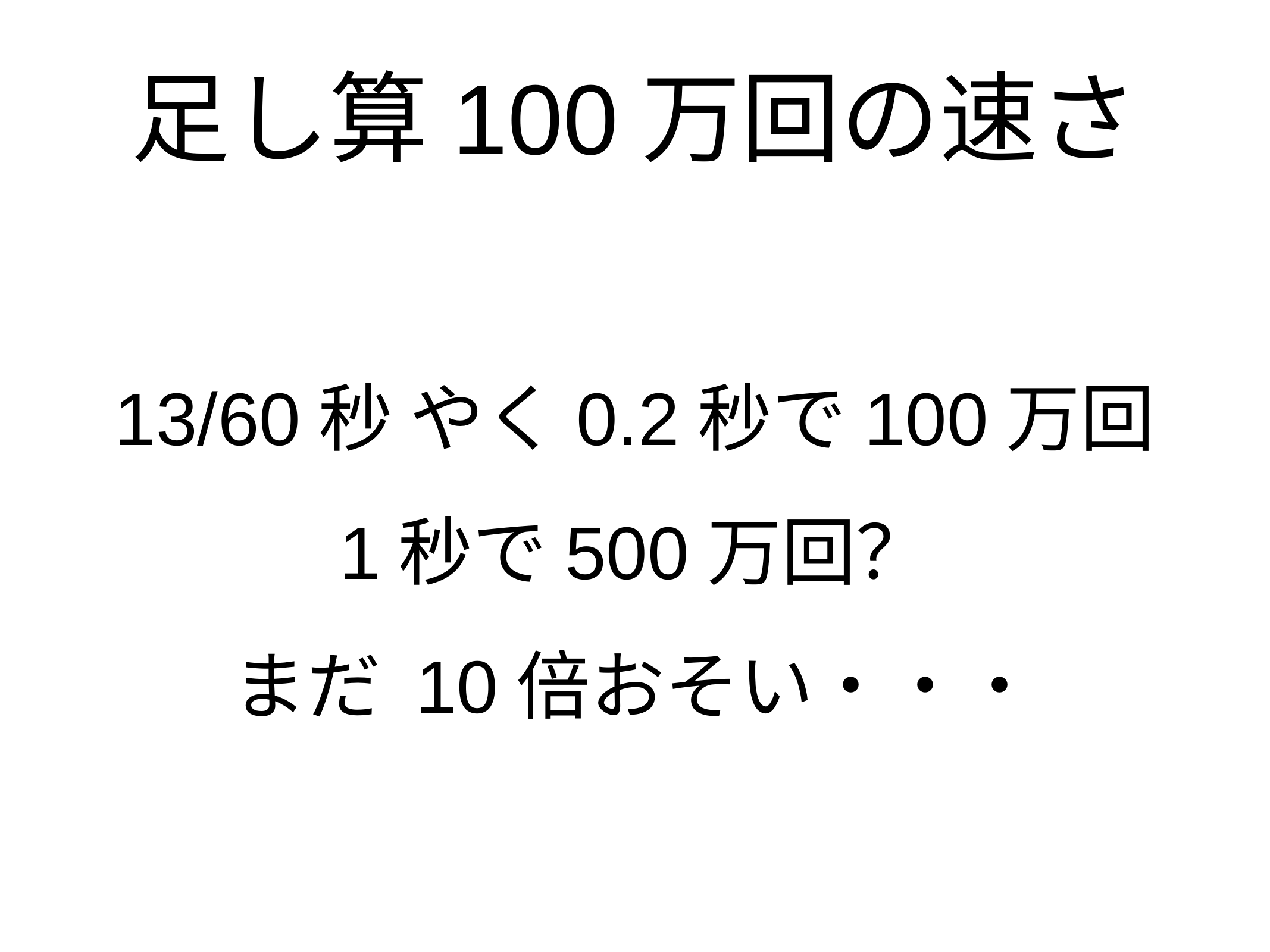

# 足し算100万回の速さ
13/60秒 やく0.2秒で100万回
1秒で500万回？
まだ 10倍おそい・・・